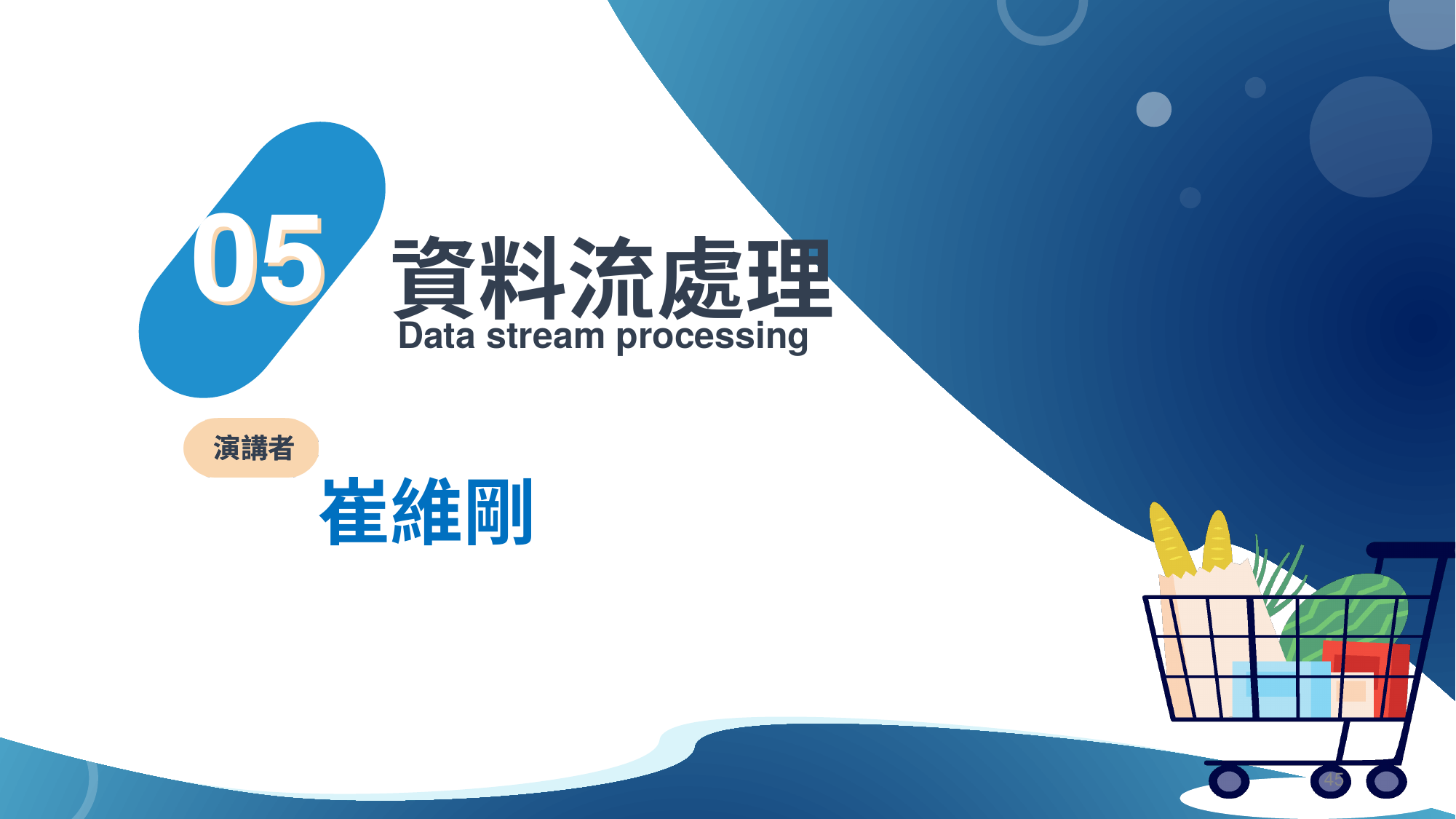

05
05
資料流處理
Data stream processing
演講者
崔維剛
45